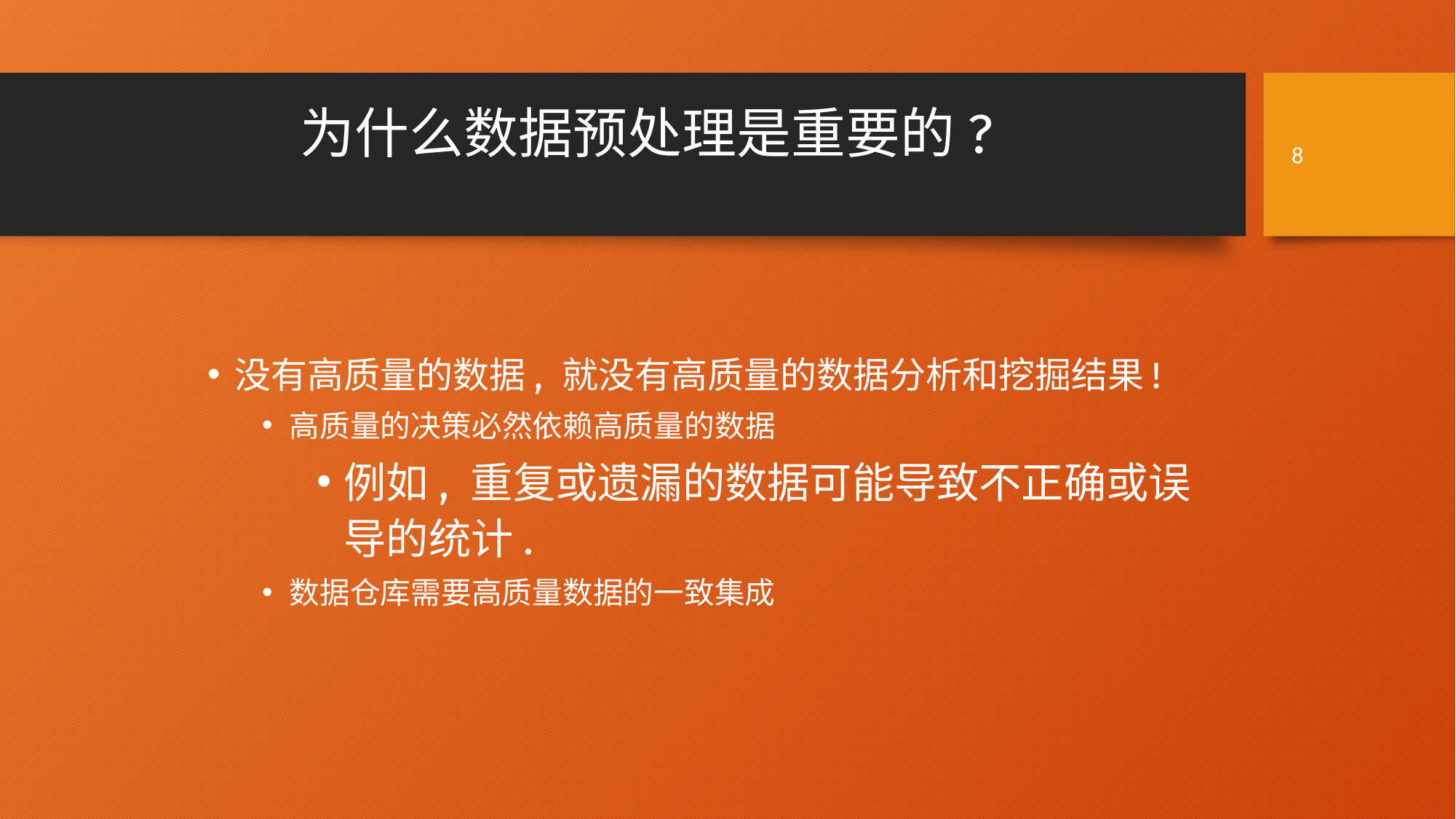

8
# 为什么数据预处理是重要的?
没有高质量的数据, 就没有高质量的数据分析和挖掘结果!
高质量的决策必然依赖高质量的数据
例如, 重复或遗漏的数据可能导致不正确或误导的统计.
数据仓库需要高质量数据的一致集成